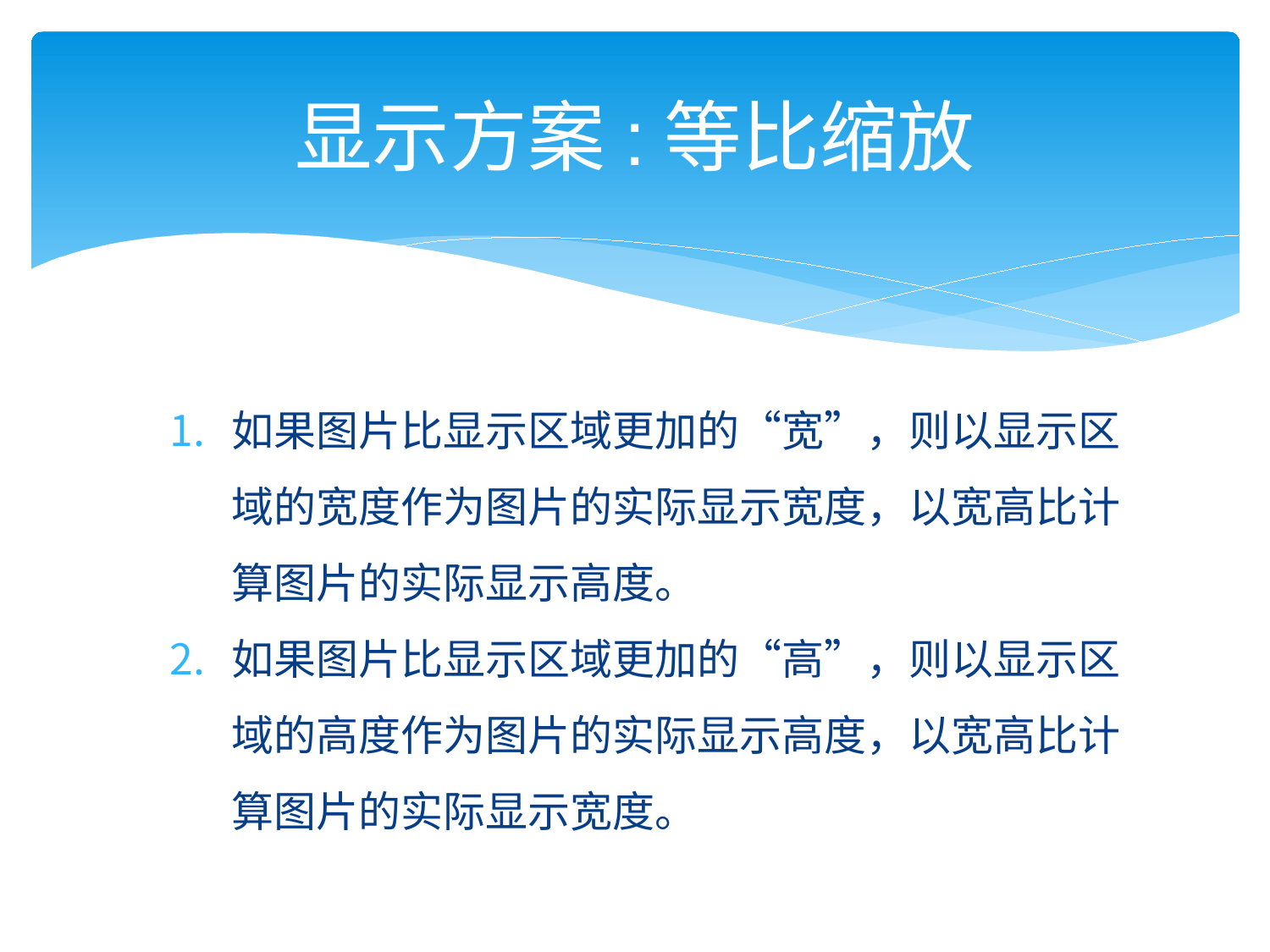

# 显示方案:等比缩放
如果图片比显示区域更加的“宽”，则以显示区域的宽度作为图片的实际显示宽度，以宽高比计算图片的实际显示高度。
如果图片比显示区域更加的“高”，则以显示区域的高度作为图片的实际显示高度，以宽高比计算图片的实际显示宽度。